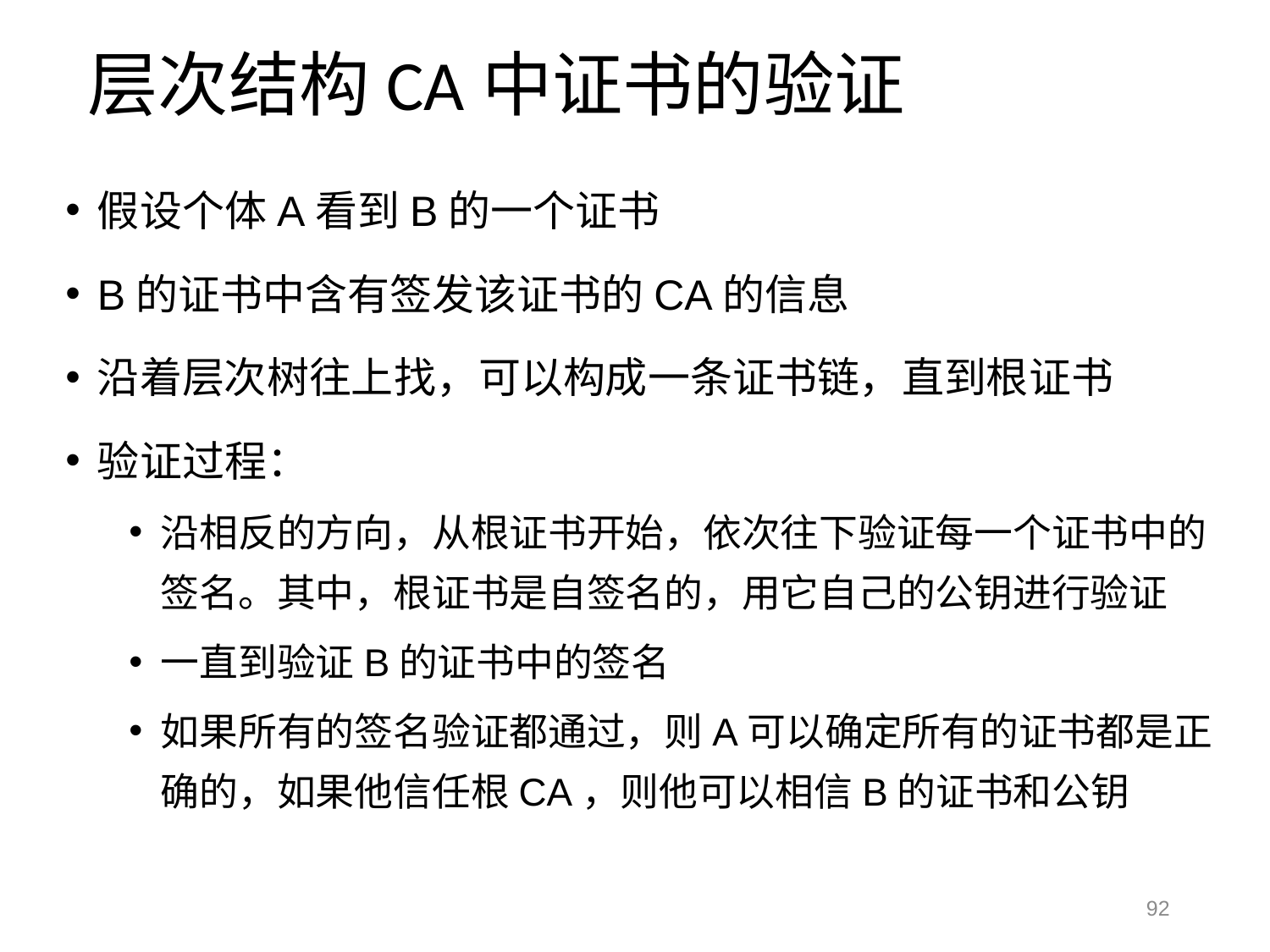

# 层次结构CA中证书的验证
假设个体A看到B的一个证书
B的证书中含有签发该证书的CA的信息
沿着层次树往上找，可以构成一条证书链，直到根证书
验证过程：
沿相反的方向，从根证书开始，依次往下验证每一个证书中的签名。其中，根证书是自签名的，用它自己的公钥进行验证
一直到验证B的证书中的签名
如果所有的签名验证都通过，则A可以确定所有的证书都是正确的，如果他信任根CA，则他可以相信B的证书和公钥
92